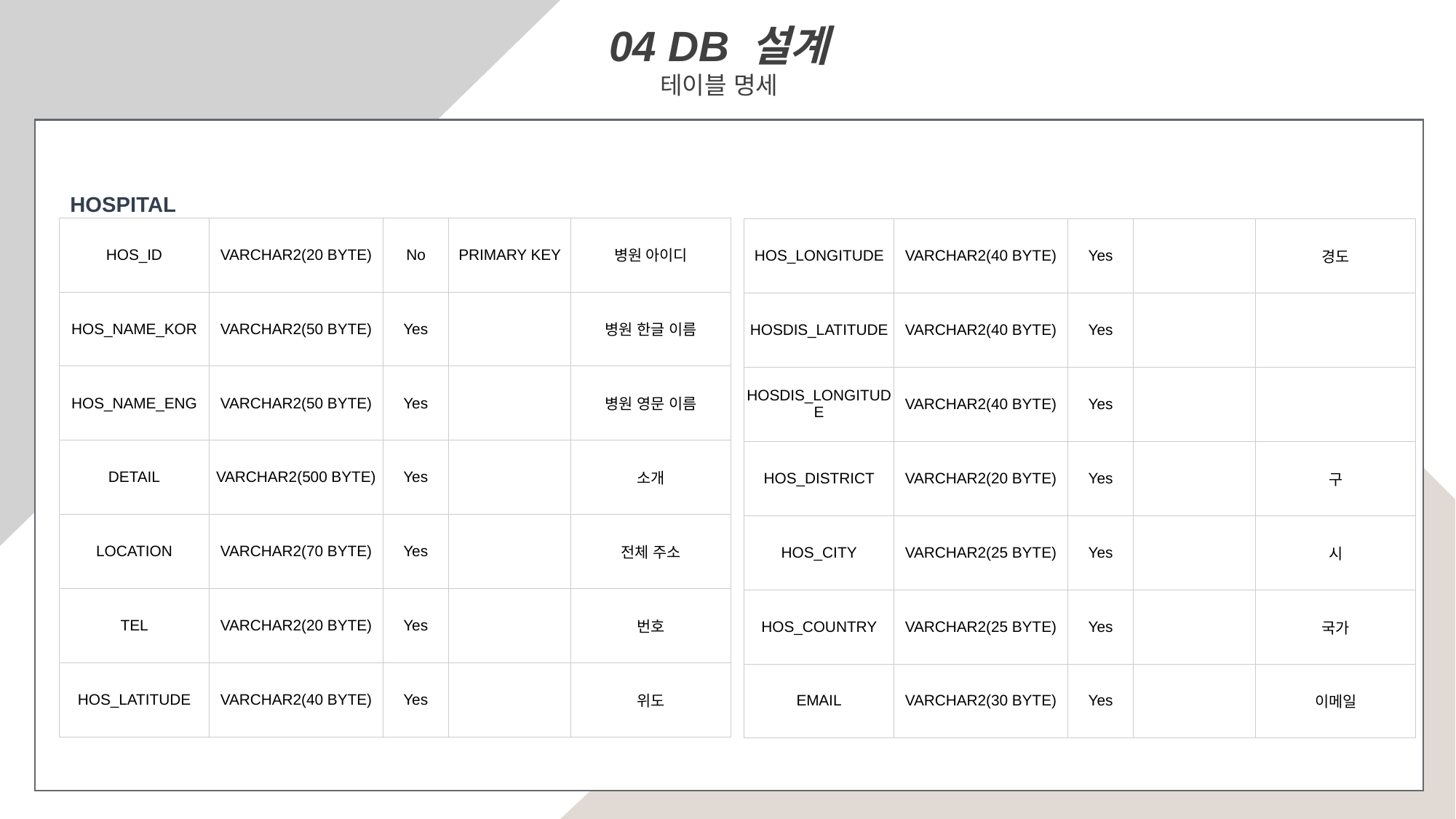

04 DB 설계
테이블 명세

HOSPITAL

| HOS\_ID | VARCHAR2(20 BYTE) | No | PRIMARY KEY | 병원 아이디 |
| --- | --- | --- | --- | --- |
| HOS\_NAME\_KOR | VARCHAR2(50 BYTE) | Yes |  | 병원 한글 이름 |
| HOS\_NAME\_ENG | VARCHAR2(50 BYTE) | Yes |  | 병원 영문 이름 |
| DETAIL | VARCHAR2(500 BYTE) | Yes |  | 소개 |
| LOCATION | VARCHAR2(70 BYTE) | Yes |  | 전체 주소 |
| TEL | VARCHAR2(20 BYTE) | Yes |  | 번호 |
| HOS\_LATITUDE | VARCHAR2(40 BYTE) | Yes |  | 위도 |
| HOS\_LONGITUDE | VARCHAR2(40 BYTE) | Yes |  | 경도 |
| --- | --- | --- | --- | --- |
| HOSDIS\_LATITUDE | VARCHAR2(40 BYTE) | Yes |  |  |
| HOSDIS\_LONGITUDE | VARCHAR2(40 BYTE) | Yes |  |  |
| HOS\_DISTRICT | VARCHAR2(20 BYTE) | Yes |  | 구 |
| HOS\_CITY | VARCHAR2(25 BYTE) | Yes |  | 시 |
| HOS\_COUNTRY | VARCHAR2(25 BYTE) | Yes |  | 국가 |
| EMAIL | VARCHAR2(30 BYTE) | Yes |  | 이메일 |